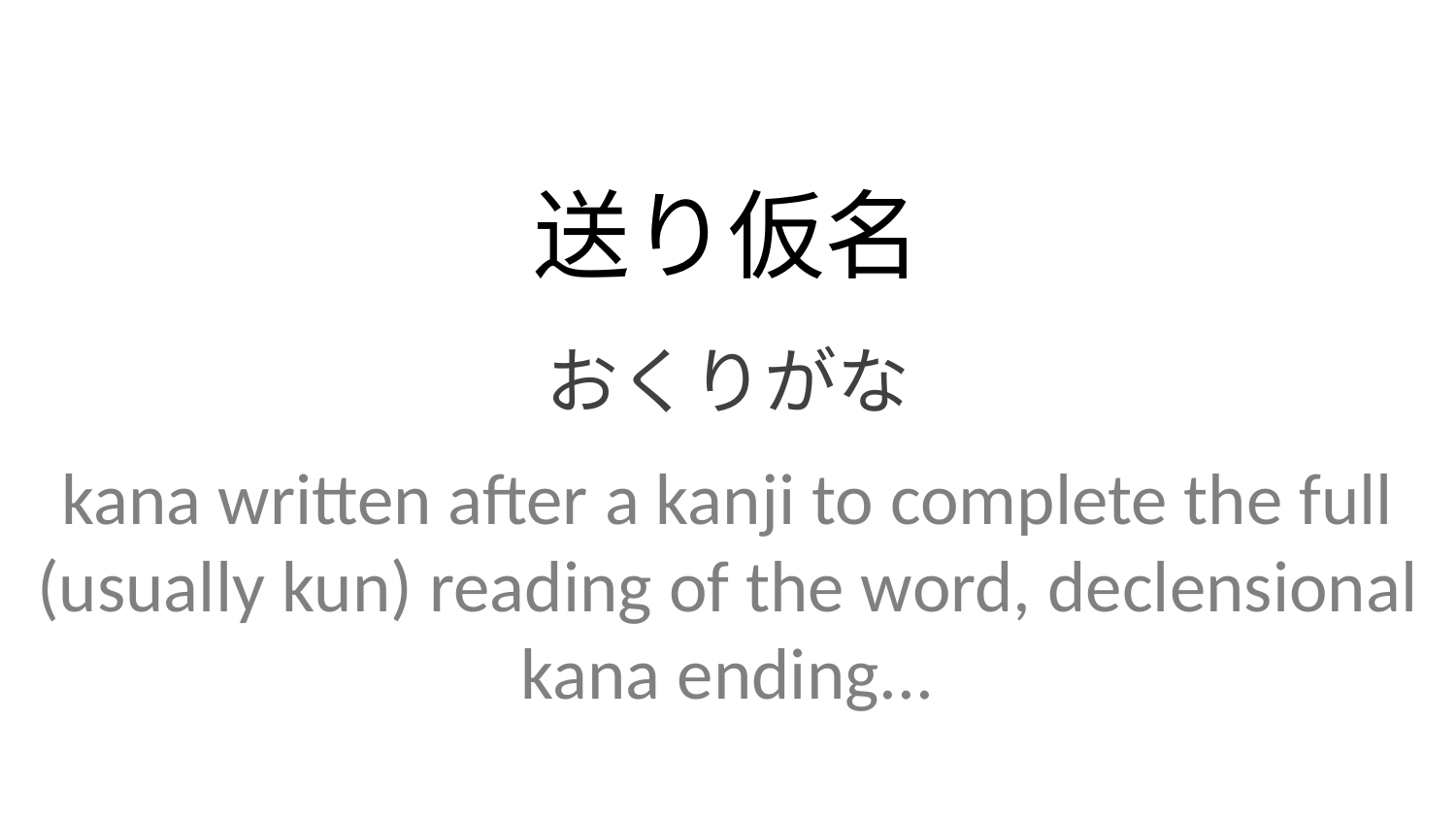

送り仮名

おくりがな
kana written after a kanji to complete the full (usually kun) reading of the word, declensional kana ending...